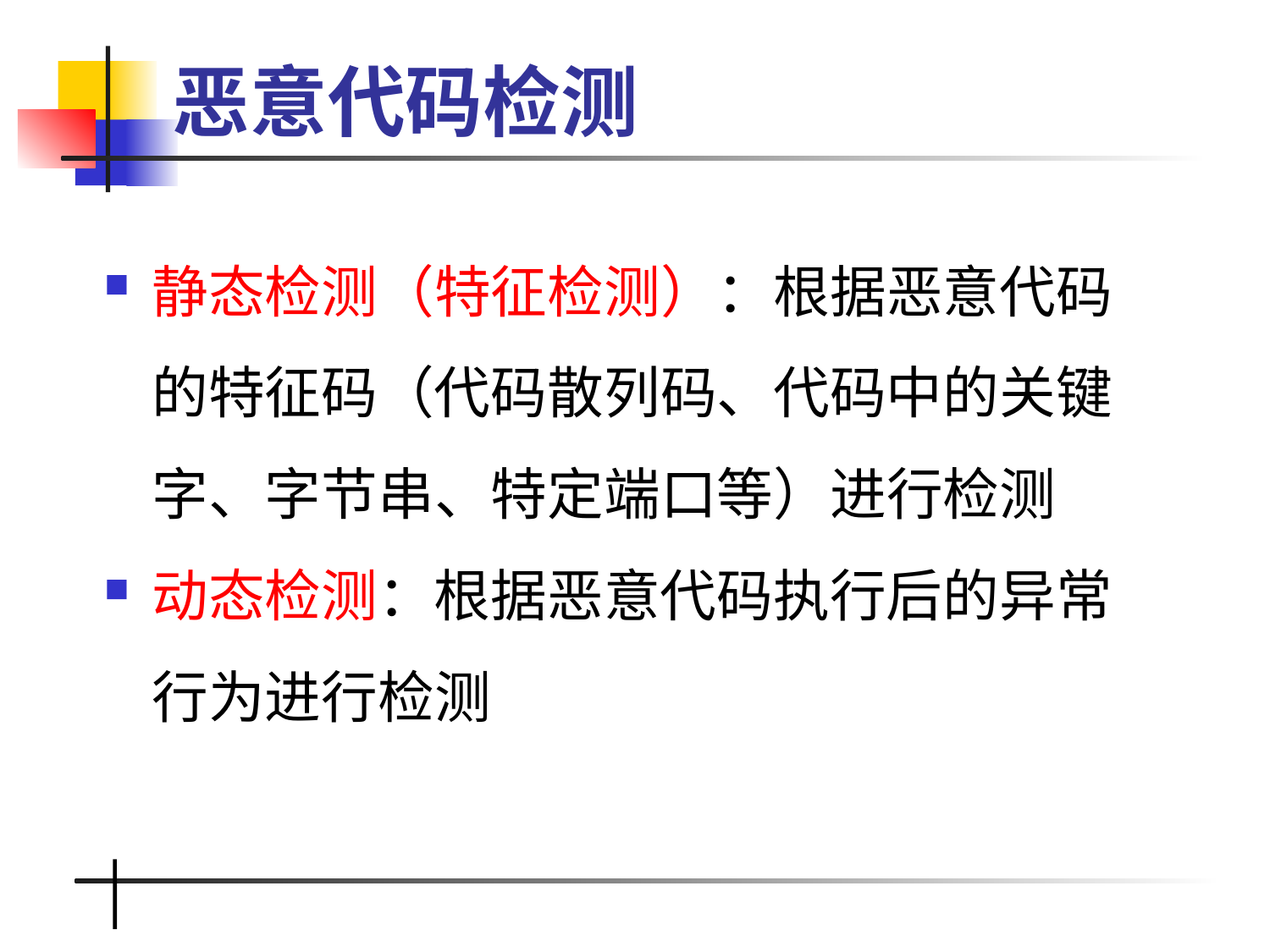

# 恶意代码检测
静态检测（特征检测）：根据恶意代码的特征码（代码散列码、代码中的关键字、字节串、特定端口等）进行检测
动态检测：根据恶意代码执行后的异常行为进行检测